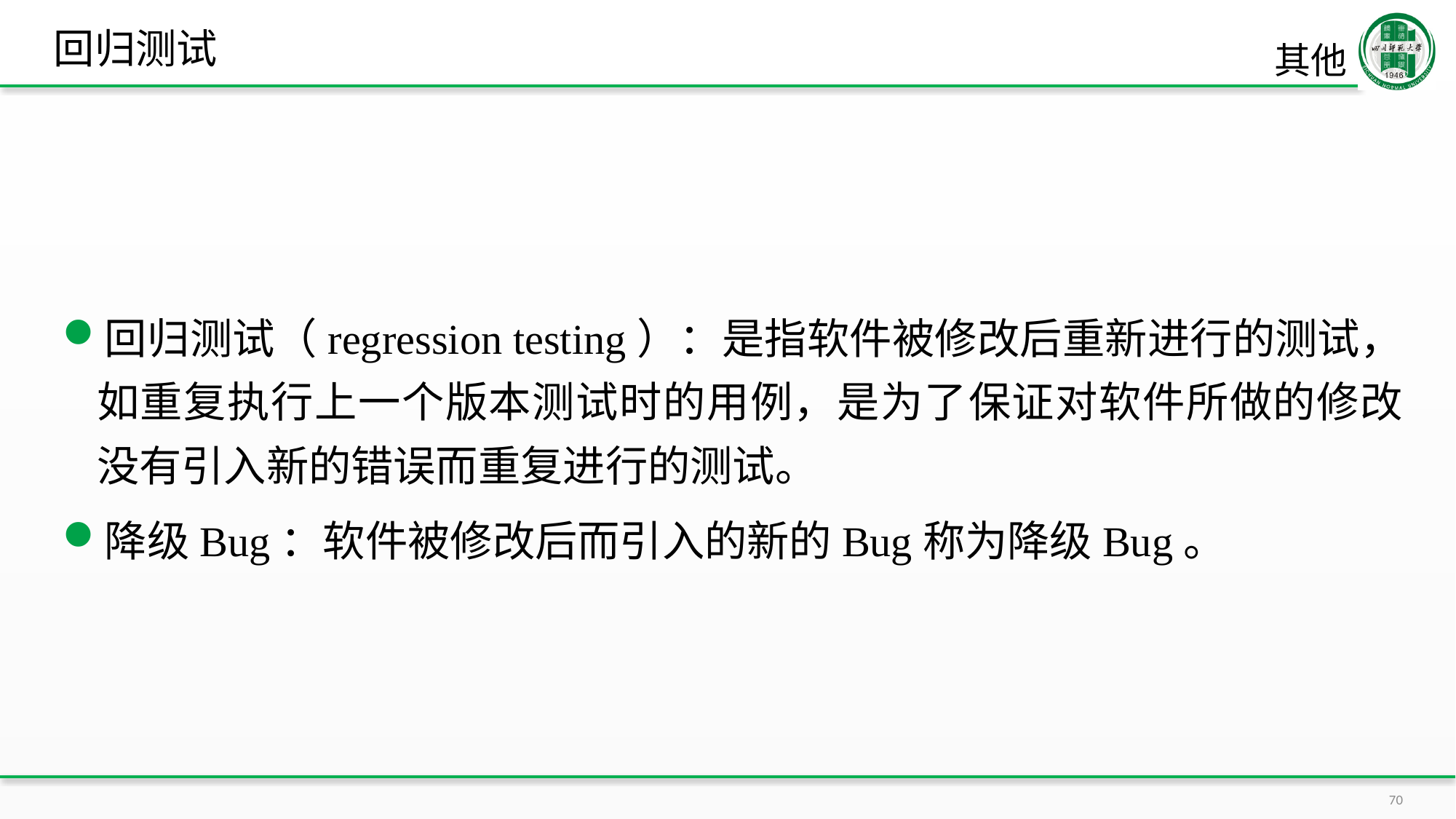

# 回归测试
其他
回归测试（regression testing）：是指软件被修改后重新进行的测试，如重复执行上一个版本测试时的用例，是为了保证对软件所做的修改没有引入新的错误而重复进行的测试。
降级Bug：软件被修改后而引入的新的Bug称为降级Bug。
70